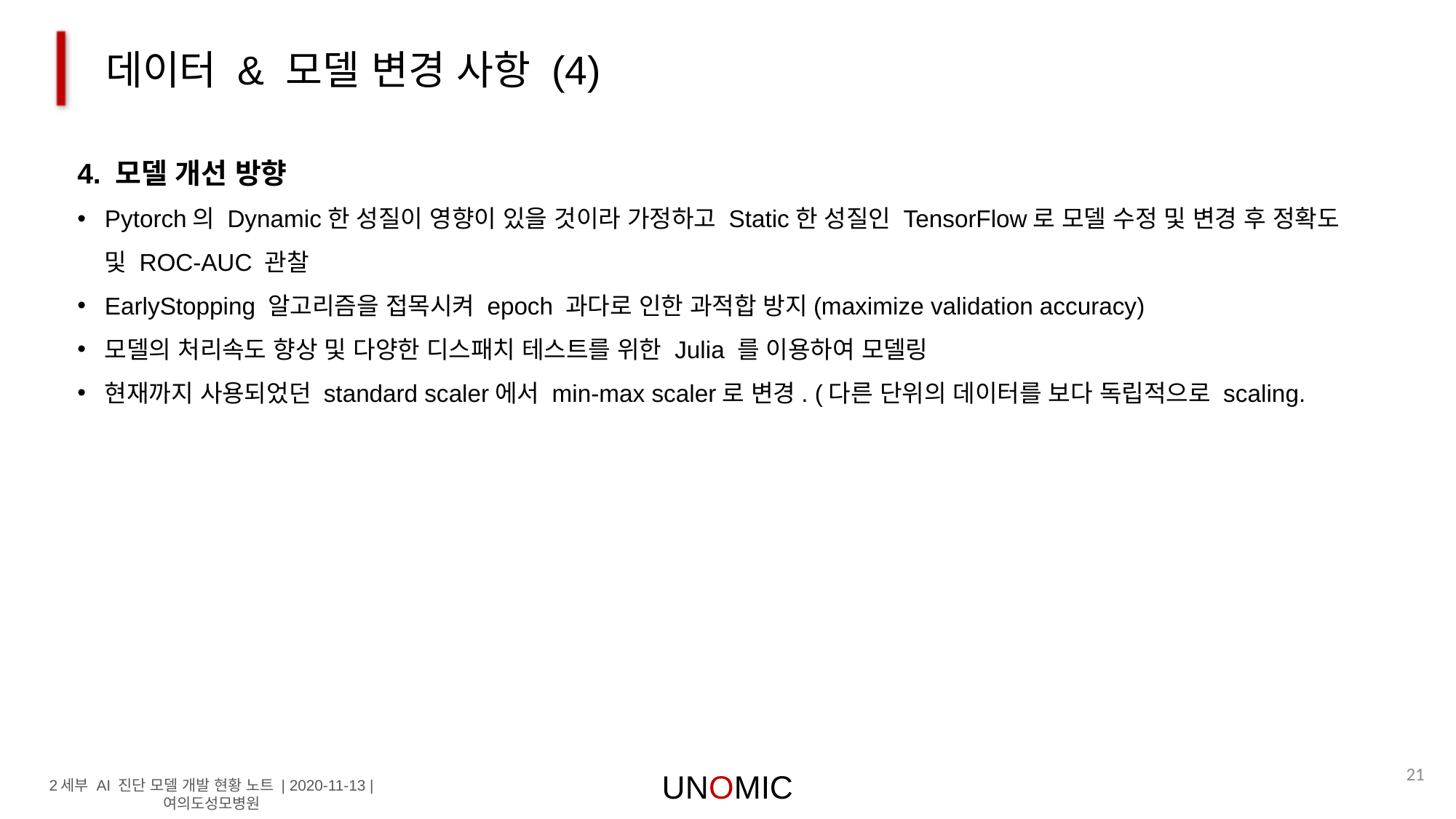

데이터 & 모델 변경 사항 (4)
4. 모델 개선 방향
Pytorch의 Dynamic한 성질이 영향이 있을 것이라 가정하고 Static한 성질인 TensorFlow로 모델 수정 및 변경 후 정확도 및 ROC-AUC 관찰
EarlyStopping 알고리즘을 접목시켜 epoch 과다로 인한 과적합 방지(maximize validation accuracy)
모델의 처리속도 향상 및 다양한 디스패치 테스트를 위한 Julia 를 이용하여 모델링
현재까지 사용되었던 standard scaler에서 min-max scaler로 변경. (다른 단위의 데이터를 보다 독립적으로 scaling.

21
UNOMIC
2세부 AI 진단 모델 개발 현황 노트 | 2020-11-13 | 여의도성모병원